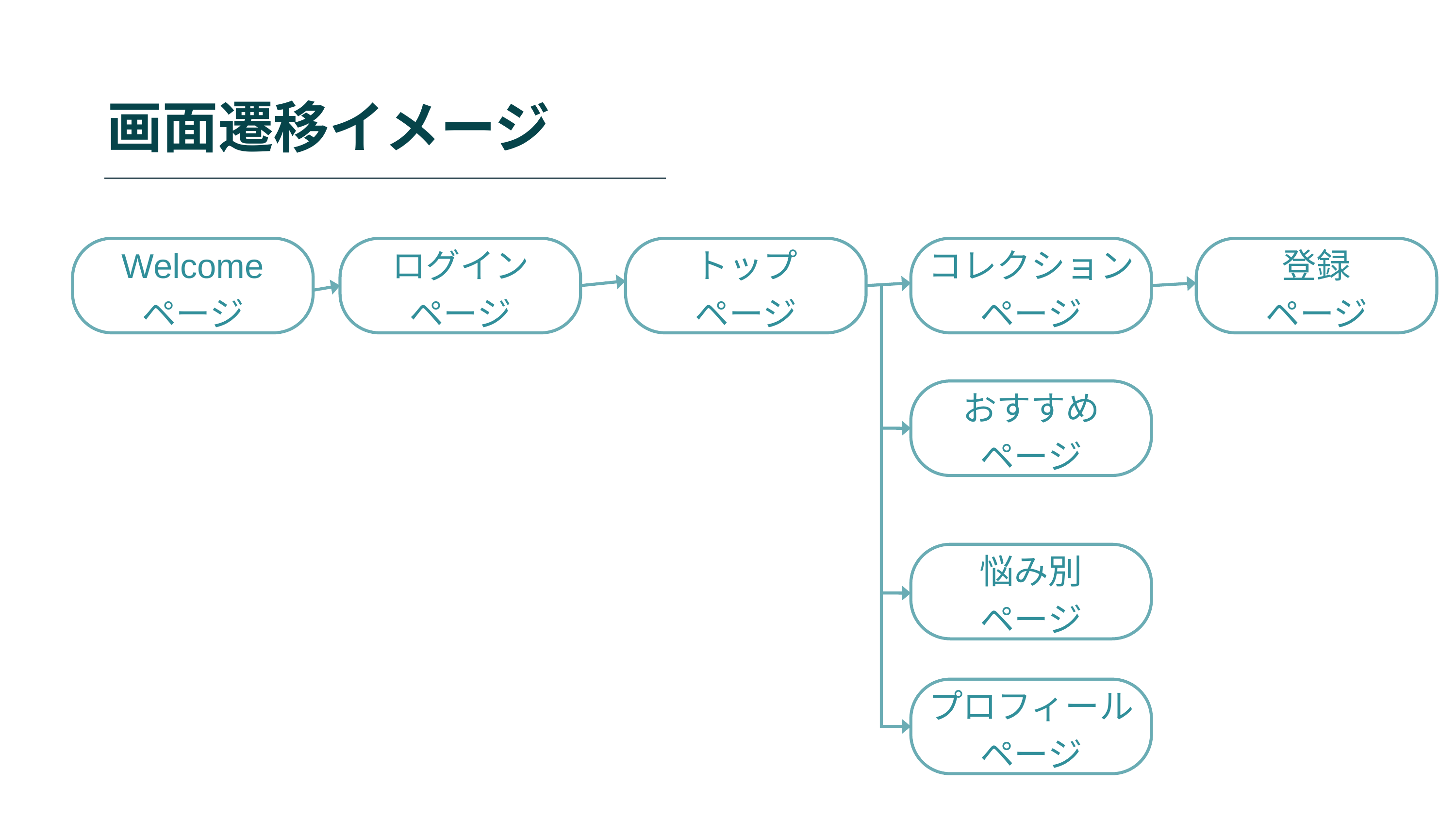

画面遷移イメージ

Welcome
ページ

ログイン
ページ

トップ
ページ

コレクション
ページ

登録
ページ

おすすめ
ページ

悩み別
ページ

プロフィール
ページ